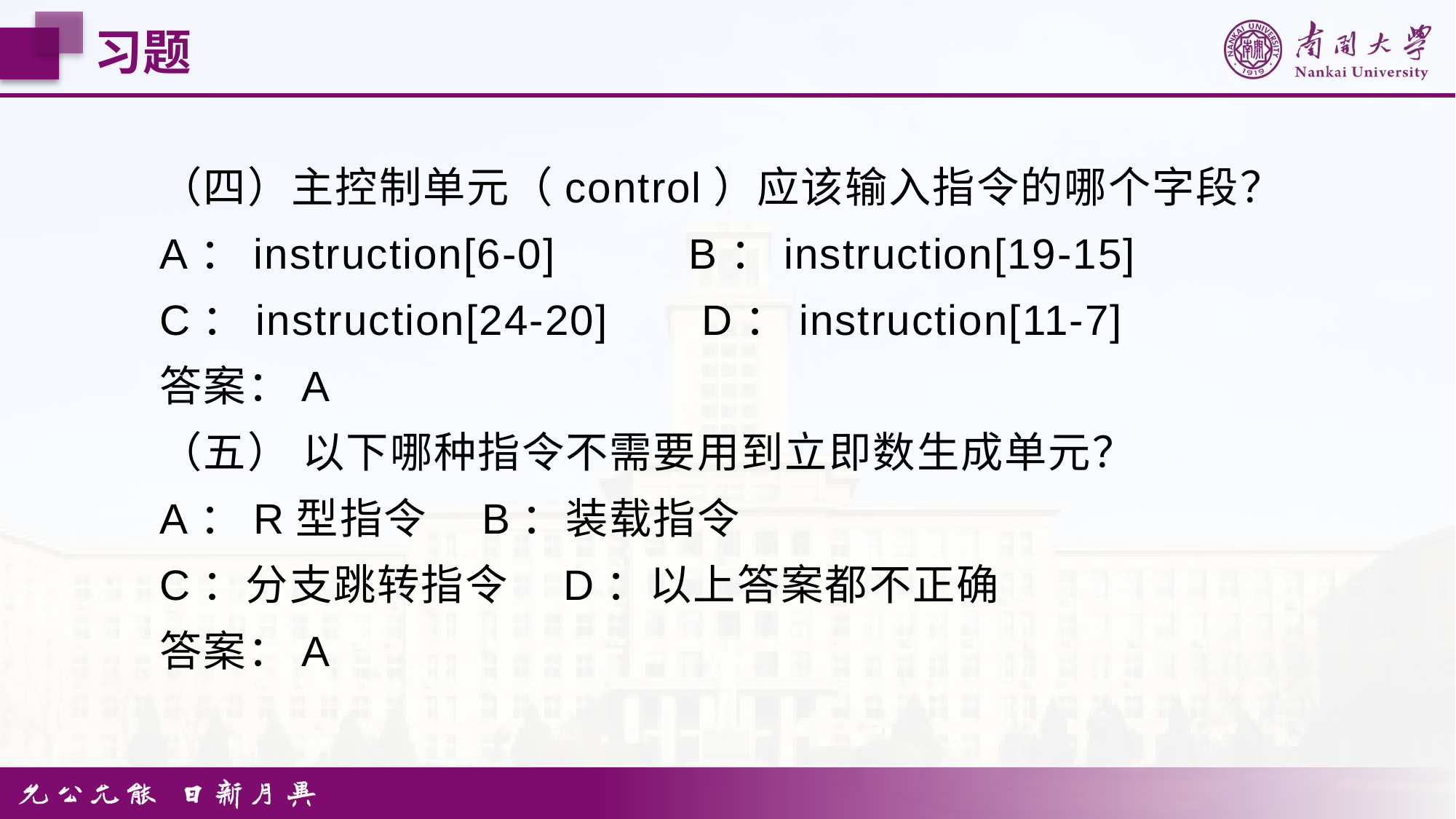

习题
（四）主控制单元（control）应该输入指令的哪个字段？
A：instruction[6-0]          B：instruction[19-15]
C：instruction[24-20]       D：instruction[11-7]
答案：A
（五） 以下哪种指令不需要用到立即数生成单元？
A：R型指令    B：装载指令
C：分支跳转指令    D：以上答案都不正确
答案：A